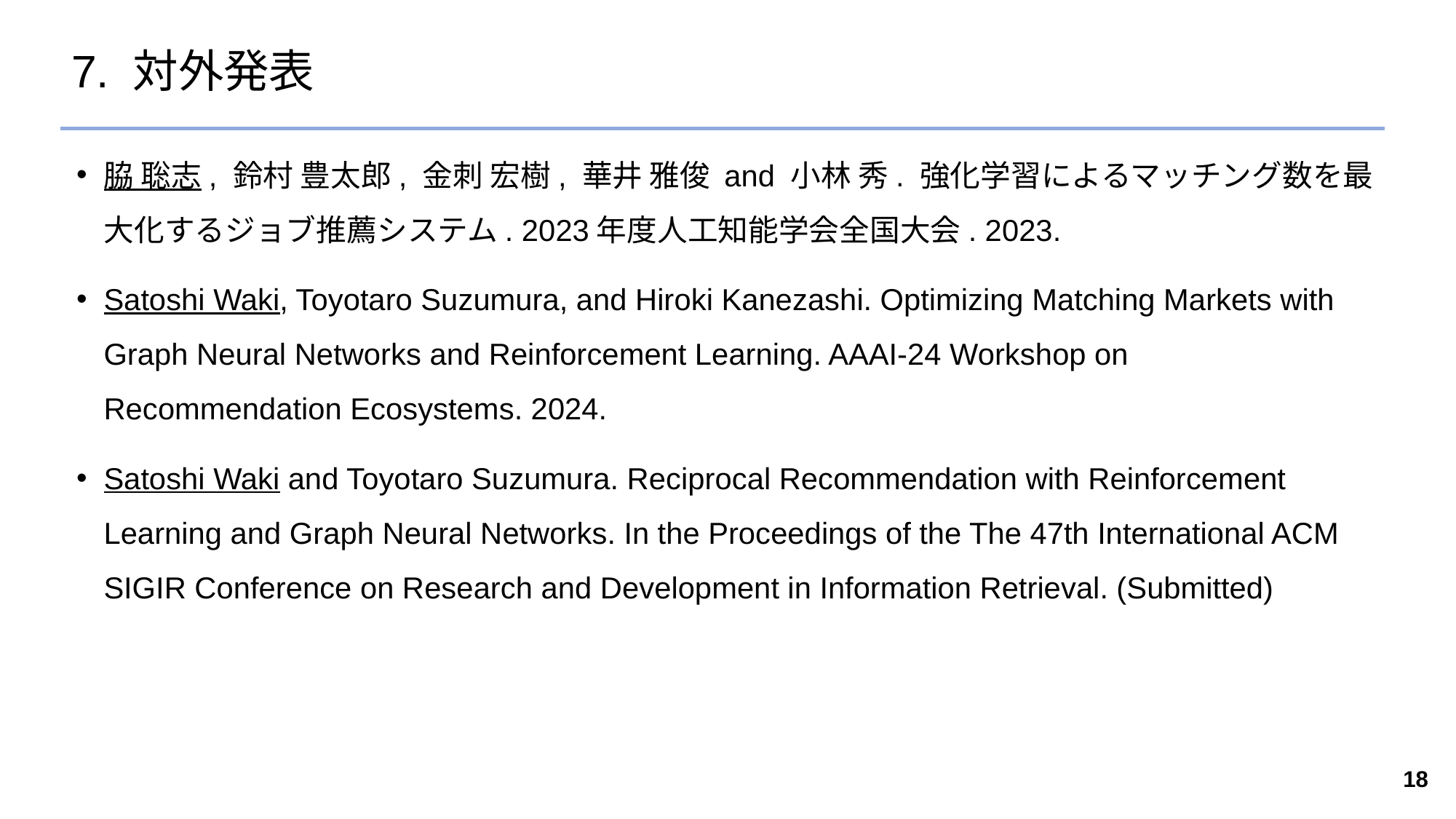

# 7. 対外発表
脇 聡志, 鈴村 豊太郎, 金刺 宏樹, 華井 雅俊 and 小林 秀. 強化学習によるマッチング数を最大化するジョブ推薦システム. 2023年度人工知能学会全国大会. 2023.
Satoshi Waki, Toyotaro Suzumura, and Hiroki Kanezashi. Optimizing Matching Markets with Graph Neural Networks and Reinforcement Learning. AAAI-24 Workshop on Recommendation Ecosystems. 2024.
Satoshi Waki and Toyotaro Suzumura. Reciprocal Recommendation with Reinforcement Learning and Graph Neural Networks. In the Proceedings of the The 47th International ACM SIGIR Conference on Research and Development in Information Retrieval. (Submitted)

18